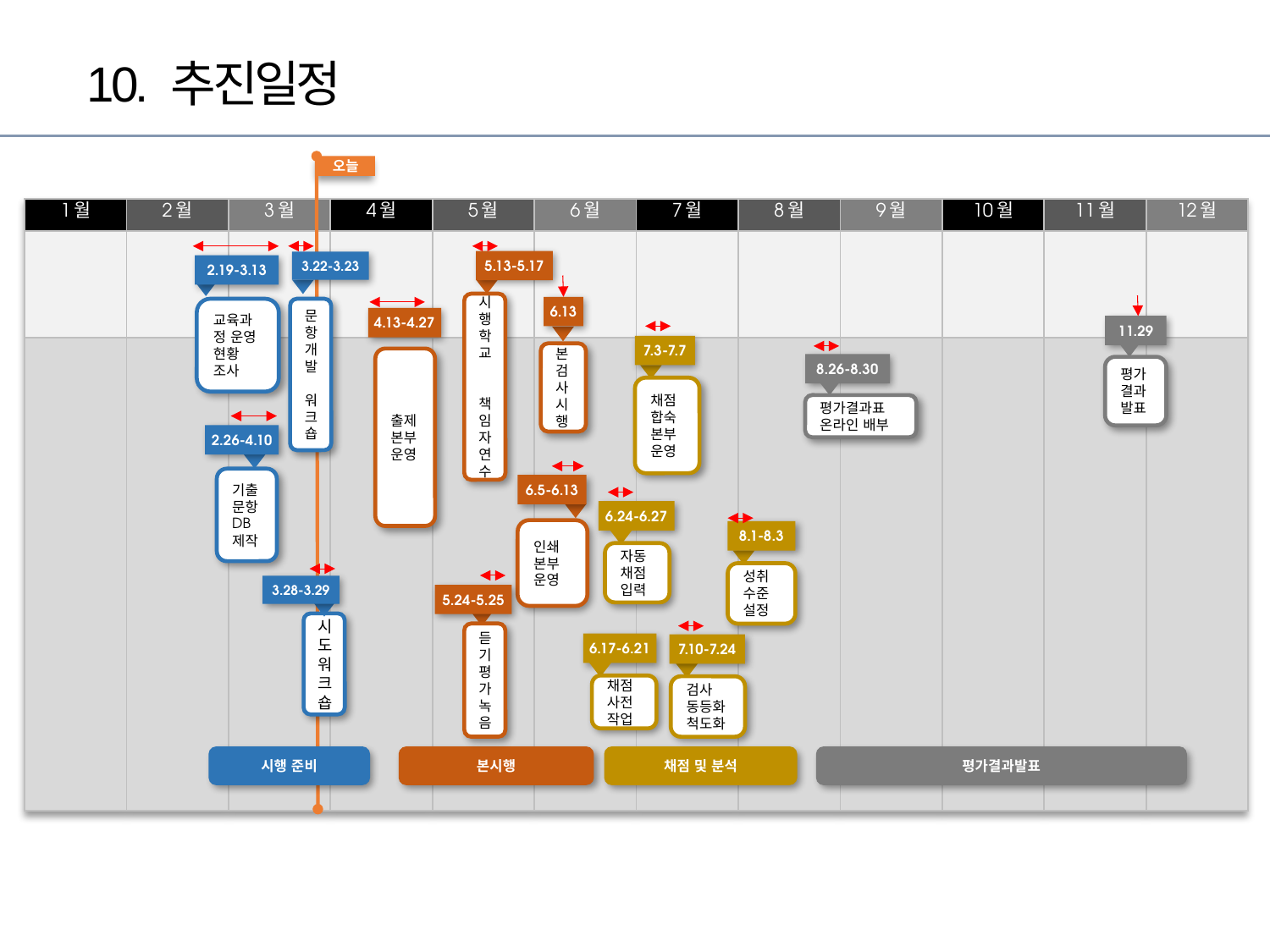

10. 추진일정
오늘
| 1월 | 2월 | 3월 | 4월 | 5월 | 6월 | 7월 | 8월 | 9월 | 10월 | 11월 | 12월 |
| --- | --- | --- | --- | --- | --- | --- | --- | --- | --- | --- | --- |
|  |  |  |  |  |  |  |  |  |  |  |  |
|  |  |  |  |  |  |  |  |  |  |  |  |
5.13-5.17
3.22-3.23

2.19-3.13

시행학교

책임자연수
6.13
교육과정 운영 현황 조사
문항개발

워크숍
4.13-4.27
11.29

7.3-7.7

본검사 시행
출제본부운영
8.26-8.30
평가결과발표

채점합숙본부운영

평가결과표
온라인 배부
2.26-4.10

기출문항
DB제작
6.5-6.13
6.24-6.27

인쇄본부운영
8.1-8.3

자동채점입력

성취수준설정
3.28-3.29
5.24-5.25

시도
워크숍
듣기평가녹음
6.17-6.21
7.10-7.24

채점사전작업
검사 동등화척도화
시행 준비
본시행
채점 및 분석
평가결과발표